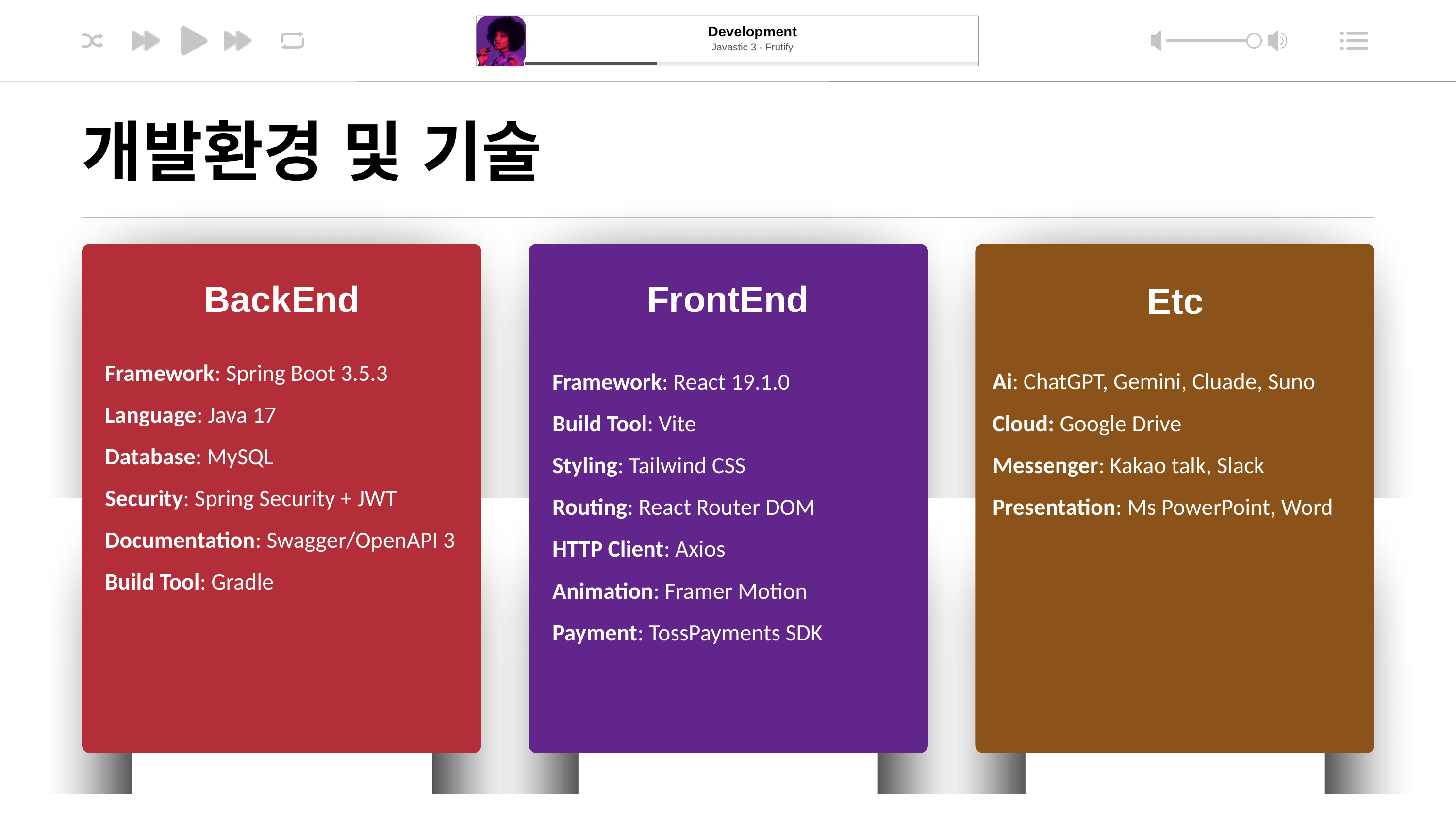

Development

Javastic 3 - Frutify

개발환경 및 기술

BackEnd
Framework: Spring Boot 3.5.3
Language: Java 17
Database: MySQL
Security: Spring Security + JWT
Documentation: Swagger/OpenAPI 3
Build Tool: Gradle

FrontEnd
Framework: React 19.1.0
Build Tool: Vite
Styling: Tailwind CSS
Routing: React Router DOM
HTTP Client: Axios
Animation: Framer Motion
Payment: TossPayments SDK

Etc
Ai: ChatGPT, Gemini, Cluade, Suno
Cloud: Google Drive
Messenger: Kakao talk, Slack
Presentation: Ms PowerPoint, Word